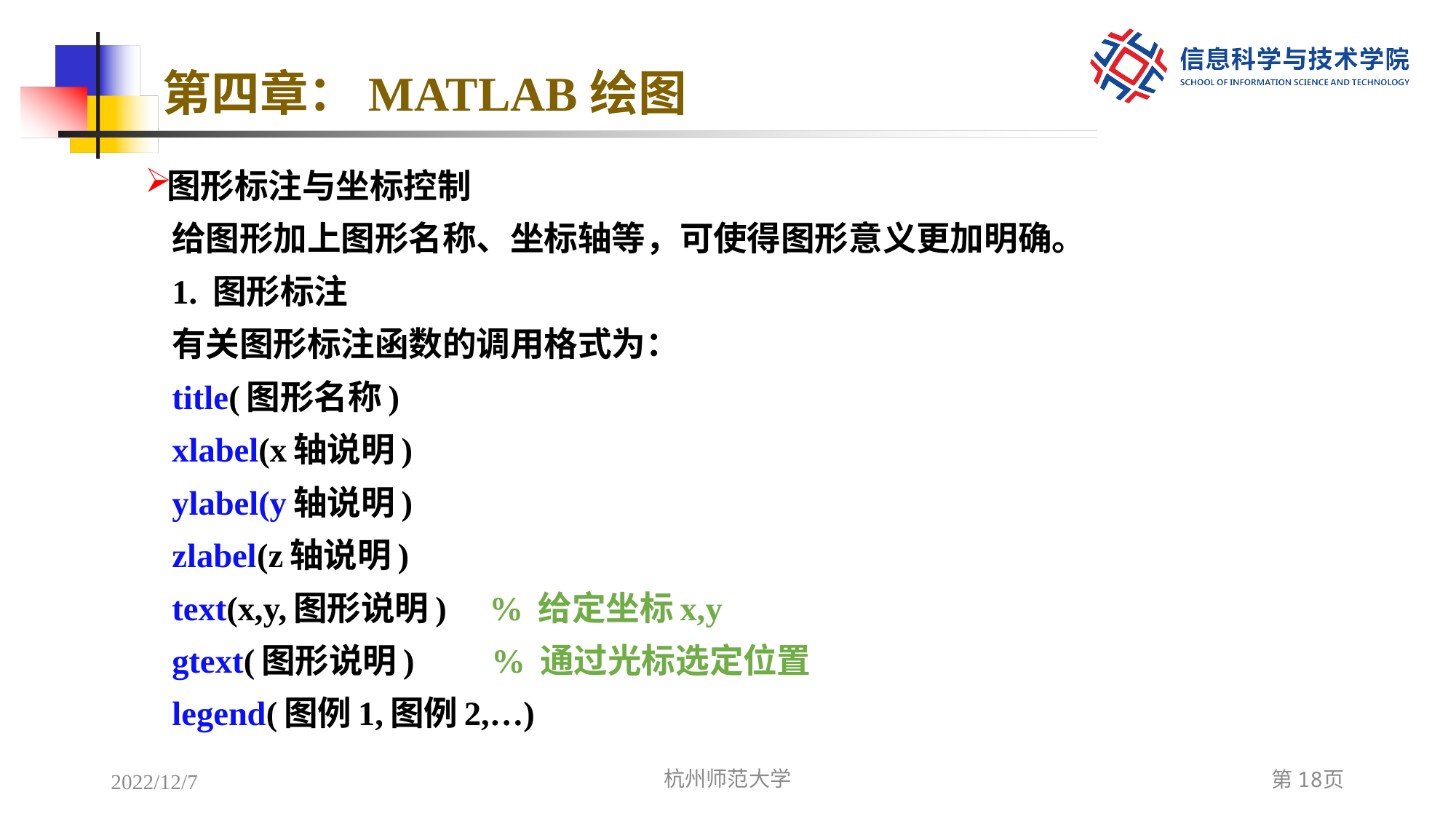

# 第四章：MATLAB绘图
图形标注与坐标控制
给图形加上图形名称、坐标轴等，可使得图形意义更加明确。
1. 图形标注
有关图形标注函数的调用格式为：
title(图形名称)
xlabel(x轴说明)
ylabel(y轴说明)
zlabel(z轴说明)
text(x,y,图形说明)     % 给定坐标x,y
gtext(图形说明)         % 通过光标选定位置
legend(图例1,图例2,…)
2022/12/7
杭州师范大学
第18页